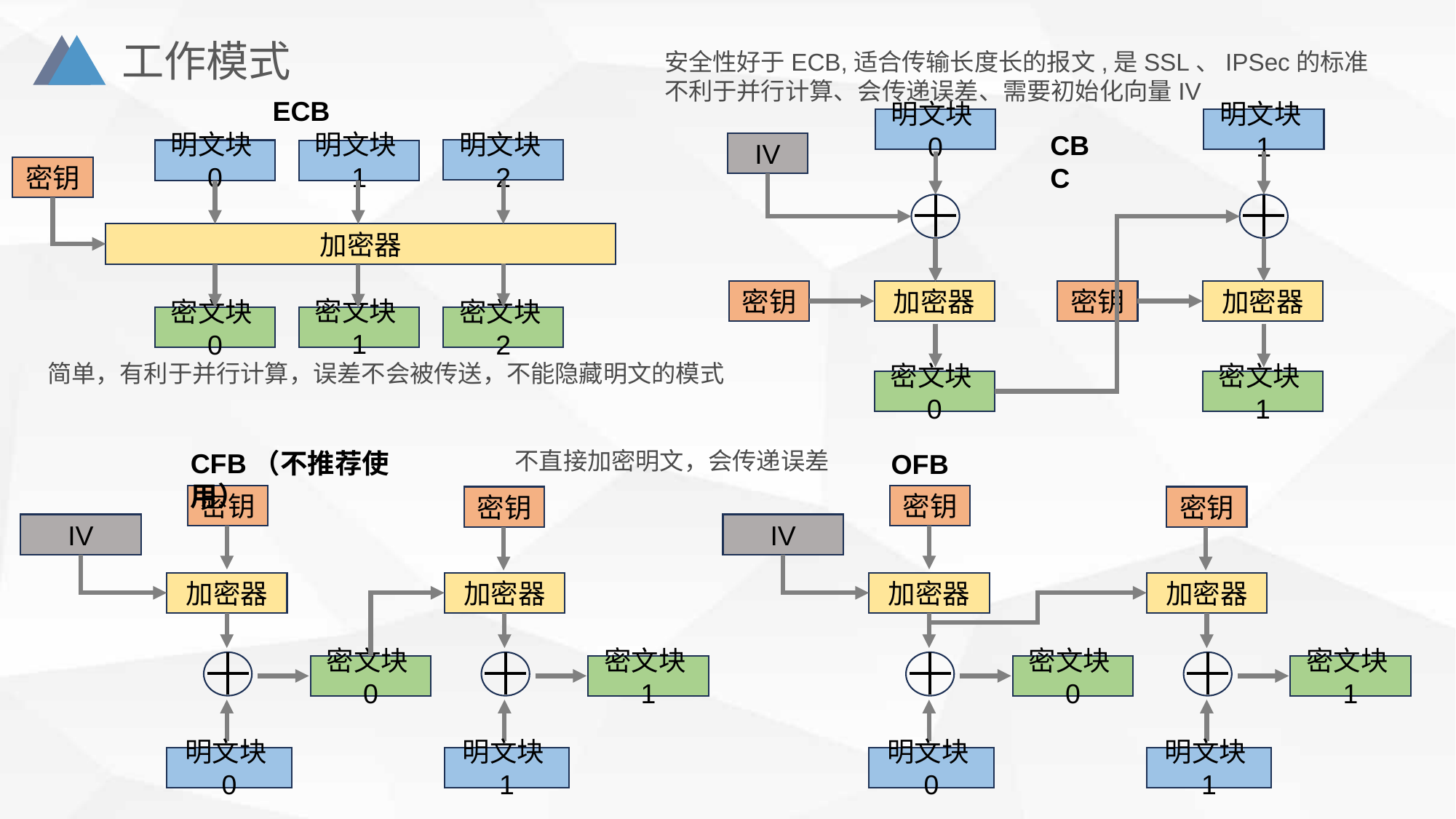

工作模式

安全性好于ECB,适合传输长度长的报文,是SSL、IPSec的标准
不利于并行计算、会传递误差、需要初始化向量IV
ECB
明文块0
明文块1
CBC
IV
明文块2
明文块0
明文块1
密钥

加密器
密钥
加密器
密钥
加密器
密文块1
密文块0
密文块2
简单，有利于并行计算，误差不会被传送，不能隐藏明文的模式
密文块0
密文块1
不直接加密明文，会传递误差
CFB（不推荐使用）
OFB
密钥
密钥
密钥
密钥
IV
IV
加密器
加密器
加密器
加密器

密文块0
密文块1
密文块0
密文块1
明文块0
明文块1
明文块0
明文块1